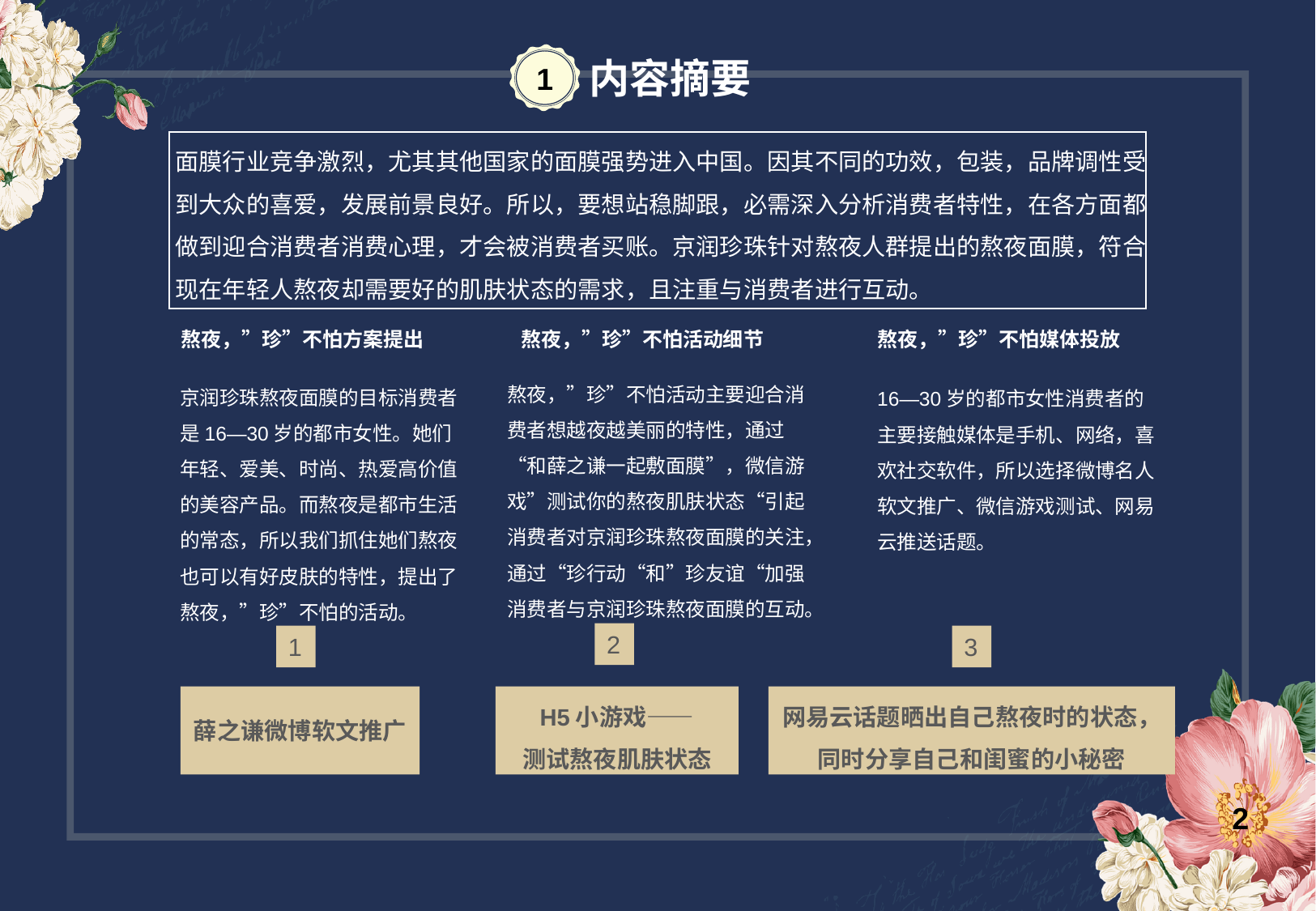

1

内容摘要
面膜行业竞争激烈，尤其其他国家的面膜强势进入中国。因其不同的功效，包装，品牌调性受到大众的喜爱，发展前景良好。所以，要想站稳脚跟，必需深入分析消费者特性，在各方面都做到迎合消费者消费心理，才会被消费者买账。京润珍珠针对熬夜人群提出的熬夜面膜，符合现在年轻人熬夜却需要好的肌肤状态的需求，且注重与消费者进行互动。

熬夜，”珍”不怕方案提出
熬夜，”珍”不怕活动细节
熬夜，”珍”不怕媒体投放
熬夜，”珍”不怕活动主要迎合消费者想越夜越美丽的特性，通过“和薛之谦一起敷面膜”，微信游戏”测试你的熬夜肌肤状态“引起消费者对京润珍珠熬夜面膜的关注，通过“珍行动“和”珍友谊“加强消费者与京润珍珠熬夜面膜的互动。
京润珍珠熬夜面膜的目标消费者是16—30岁的都市女性。她们年轻、爱美、时尚、热爱高价值的美容产品。而熬夜是都市生活的常态，所以我们抓住她们熬夜也可以有好皮肤的特性，提出了熬夜，”珍”不怕的活动。
16—30岁的都市女性消费者的主要接触媒体是手机、网络，喜欢社交软件，所以选择微博名人软文推广、微信游戏测试、网易云推送话题。
2
1
3
薛之谦微博软文推广
H5小游戏——
测试熬夜肌肤状态
网易云话题晒出自己熬夜时的状态，
同时分享自己和闺蜜的小秘密
2